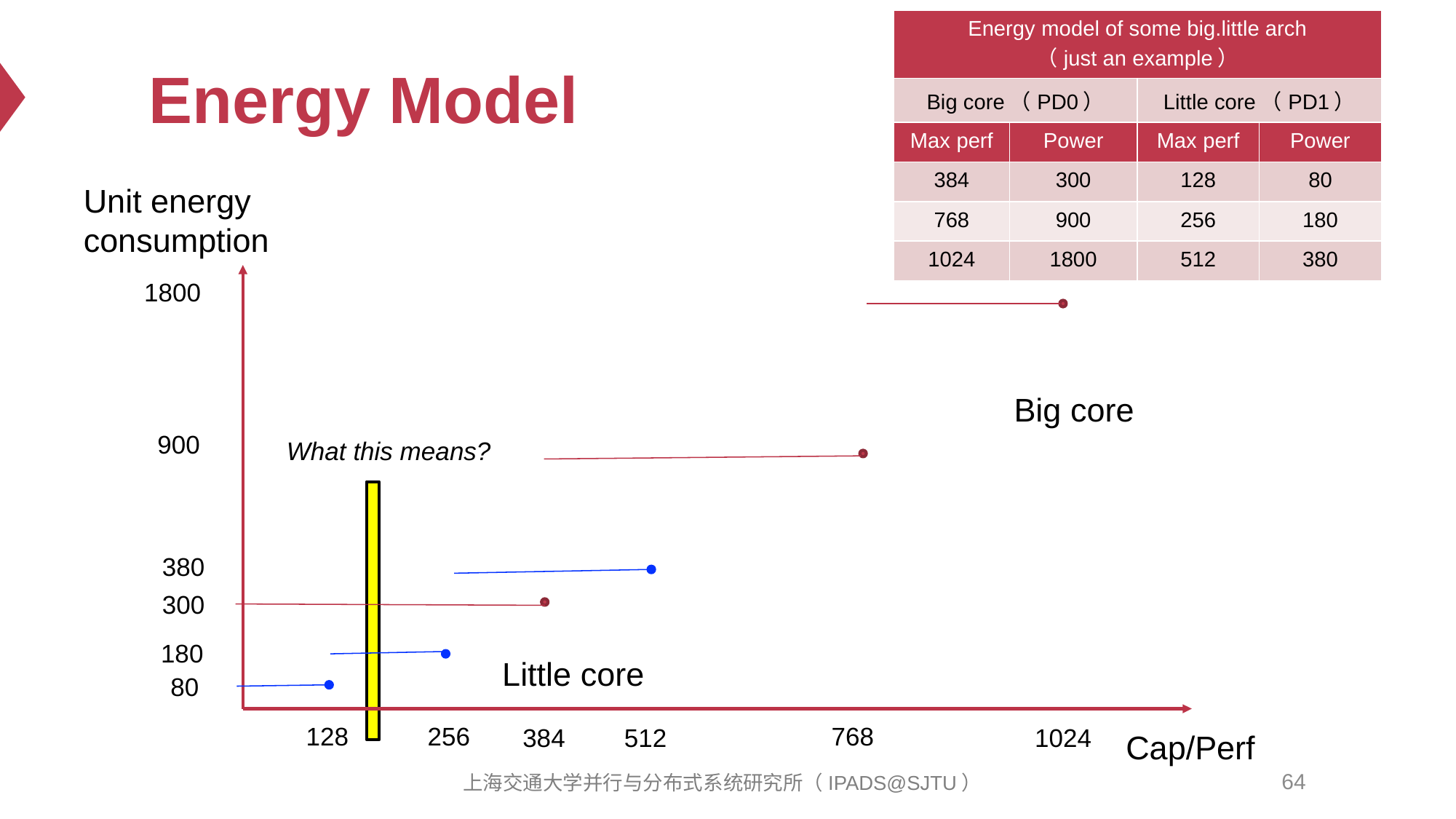

| Energy model of some big.little arch （just an example） |  |  |  |
| --- | --- | --- | --- |
| Big core（PD0） |  | Little core（PD1） |  |
| Max perf | Power | Max perf | Power |
| 384 | 300 | 128 | 80 |
| 768 | 900 | 256 | 180 |
| 1024 | 1800 | 512 | 380 |
# Energy Model
Unit energy consumption
1800

Big core
900
What this means?

380

300

180
Little core

80

768
256
128
384
512
1024
Cap/Perf
64
上海交通大学并行与分布式系统研究所（IPADS@SJTU）